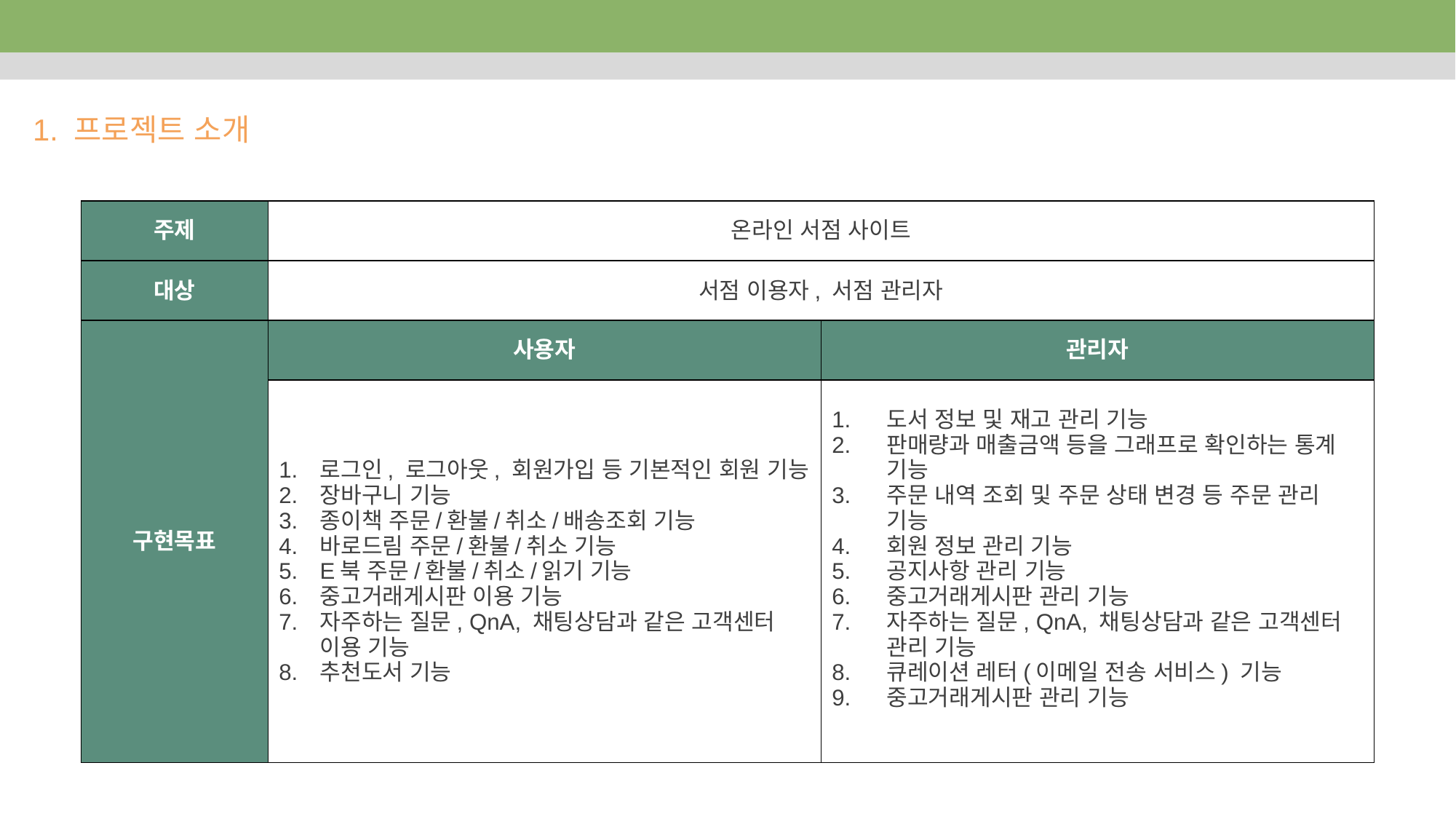

1. 프로젝트 소개
| 주제 | 온라인 서점 사이트 |  |
| --- | --- | --- |
| 대상 | 서점 이용자, 서점 관리자 |  |
| 구현목표 | 사용자 | 관리자 |
|  | 로그인, 로그아웃, 회원가입 등 기본적인 회원 기능 장바구니 기능 종이책 주문/환불/취소/배송조회 기능 바로드림 주문/환불/취소 기능 E북 주문/환불/취소/읽기 기능 중고거래게시판 이용 기능 자주하는 질문, QnA, 채팅상담과 같은 고객센터 이용 기능 추천도서 기능 | 도서 정보 및 재고 관리 기능 판매량과 매출금액 등을 그래프로 확인하는 통계 기능 주문 내역 조회 및 주문 상태 변경 등 주문 관리 기능 회원 정보 관리 기능 공지사항 관리 기능 중고거래게시판 관리 기능 자주하는 질문, QnA, 채팅상담과 같은 고객센터 관리 기능 큐레이션 레터(이메일 전송 서비스) 기능 중고거래게시판 관리 기능 |